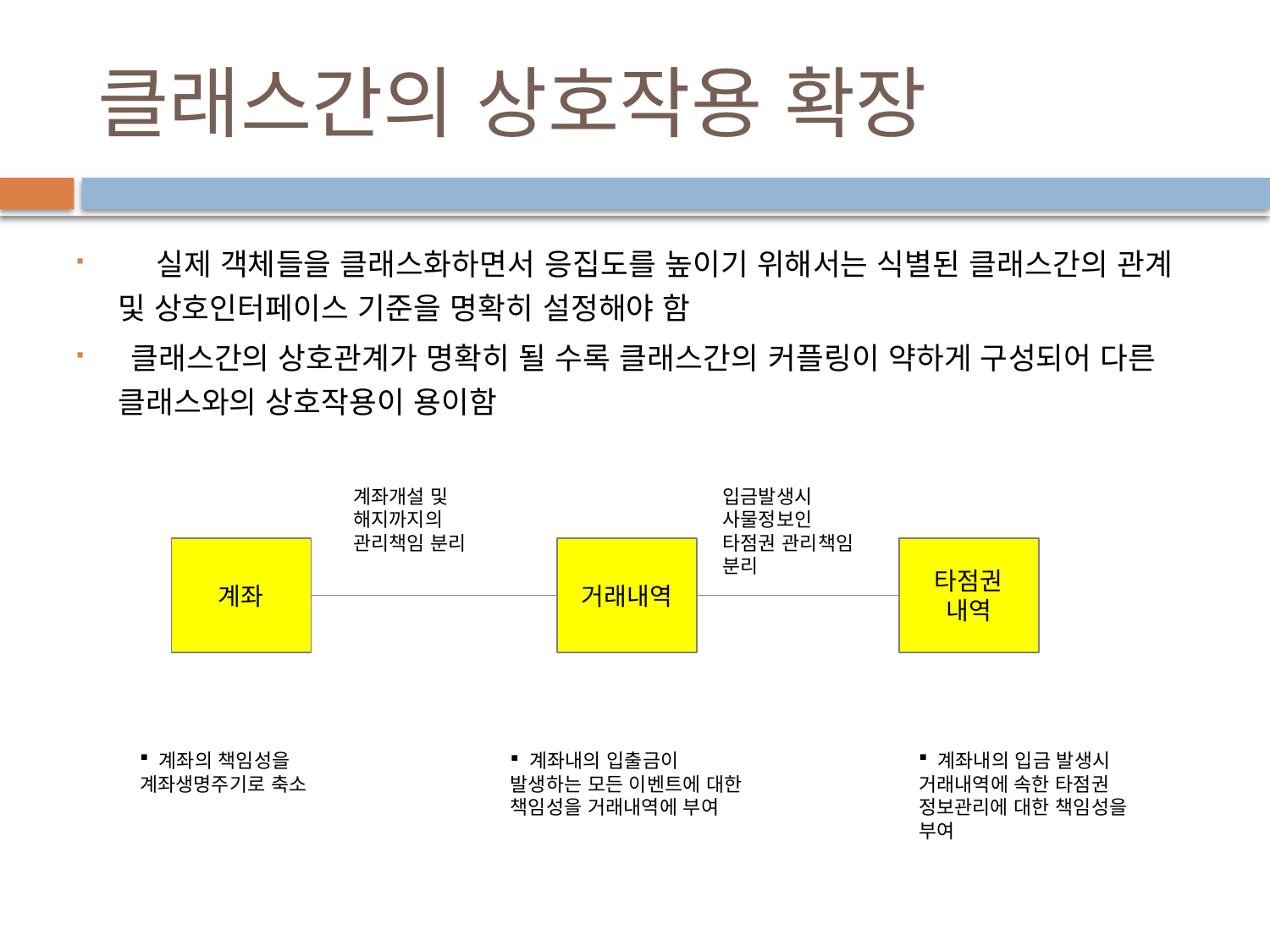

# 클래스간의 상호작용 확장
    실제 객체들을 클래스화하면서 응집도를 높이기 위해서는 식별된 클래스간의 관계 및 상호인터페이스 기준을 명확히 설정해야 함
 클래스간의 상호관계가 명확히 될 수록 클래스간의 커플링이 약하게 구성되어 다른 클래스와의 상호작용이 용이함
계좌개설 및 해지까지의 관리책임 분리
입금발생시 사물정보인 타점권 관리책임 분리
계좌
거래내역
타점권
내역
 계좌내의 입출금이 발생하는 모든 이벤트에 대한 책임성을 거래내역에 부여
 계좌내의 입금 발생시 거래내역에 속한 타점권 정보관리에 대한 책임성을 부여
 계좌의 책임성을 계좌생명주기로 축소